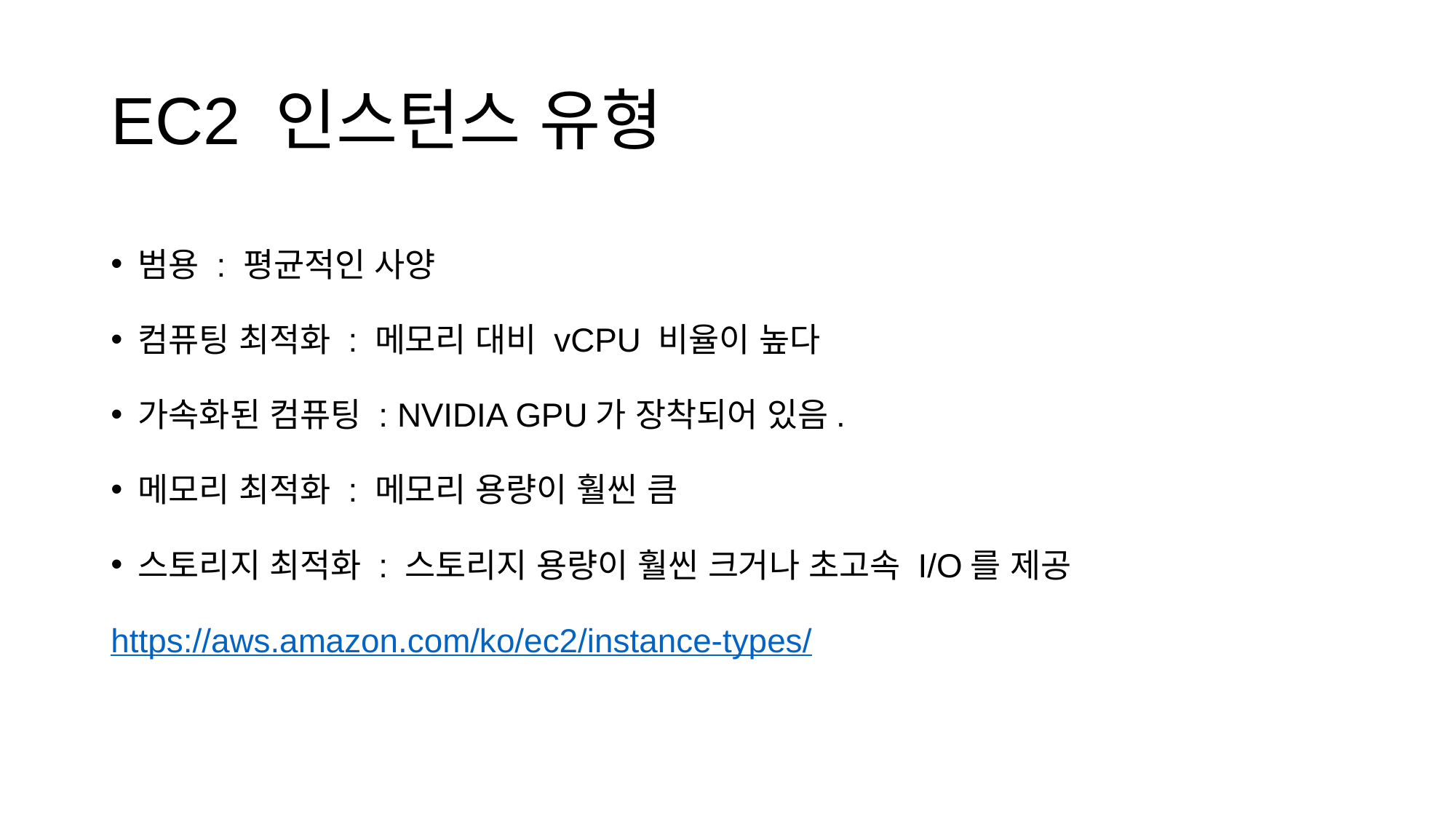

# EC2 인스턴스 유형
범용 : 평균적인 사양
컴퓨팅 최적화 : 메모리 대비 vCPU 비율이 높다
가속화된 컴퓨팅 : NVIDIA GPU가 장착되어 있음.
메모리 최적화 : 메모리 용량이 훨씬 큼
스토리지 최적화 : 스토리지 용량이 훨씬 크거나 초고속 I/O를 제공
https://aws.amazon.com/ko/ec2/instance-types/